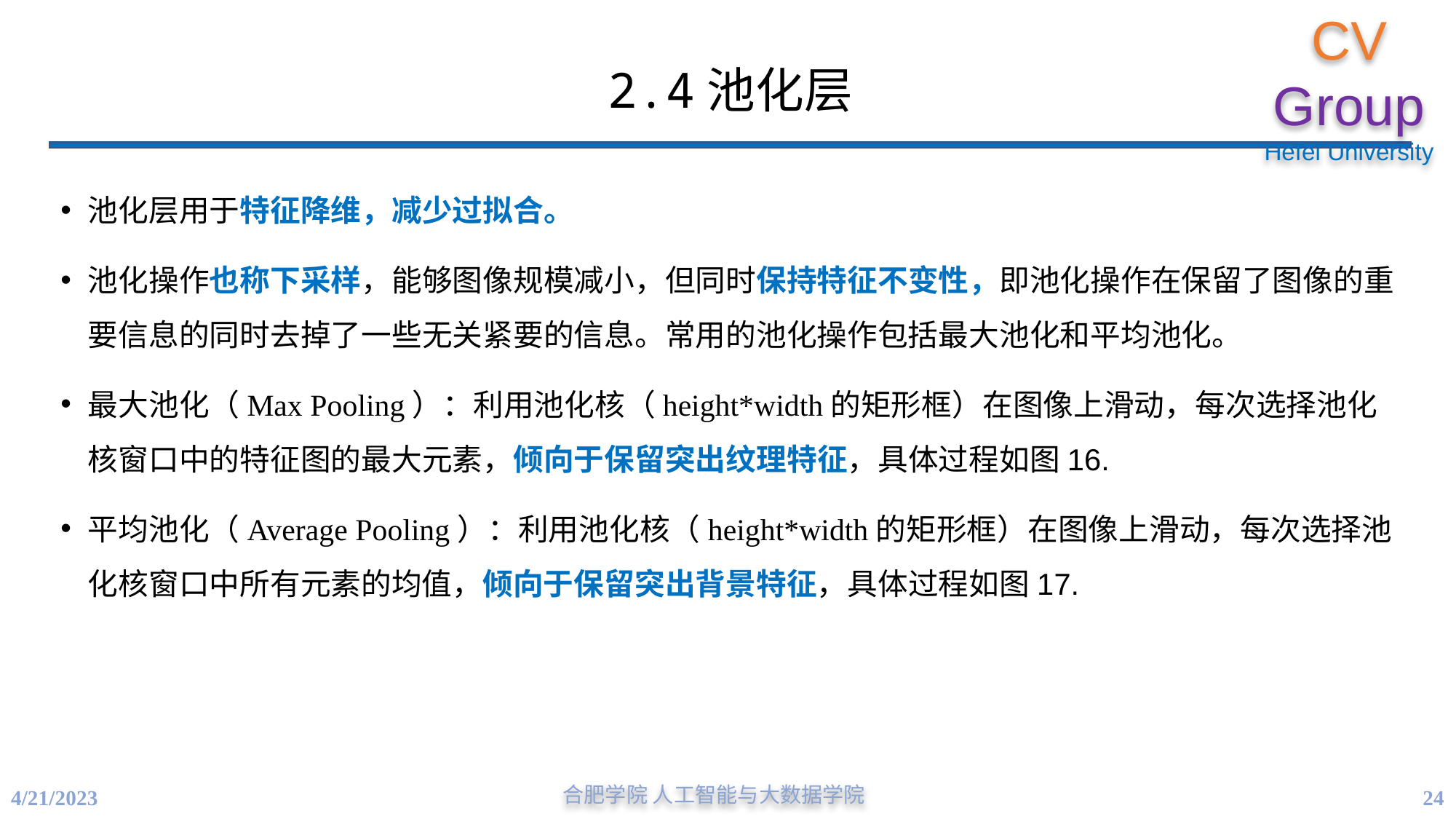

# 2.4池化层
池化层用于特征降维，减少过拟合。
池化操作也称下采样，能够图像规模减小，但同时保持特征不变性，即池化操作在保留了图像的重要信息的同时去掉了一些无关紧要的信息。常用的池化操作包括最大池化和平均池化。
最大池化（Max Pooling）：利用池化核（height*width的矩形框）在图像上滑动，每次选择池化核窗口中的特征图的最大元素，倾向于保留突出纹理特征，具体过程如图16.
平均池化（Average Pooling）：利用池化核（height*width的矩形框）在图像上滑动，每次选择池化核窗口中所有元素的均值，倾向于保留突出背景特征，具体过程如图17.
24
4/21/2023
合肥学院 人工智能与大数据学院